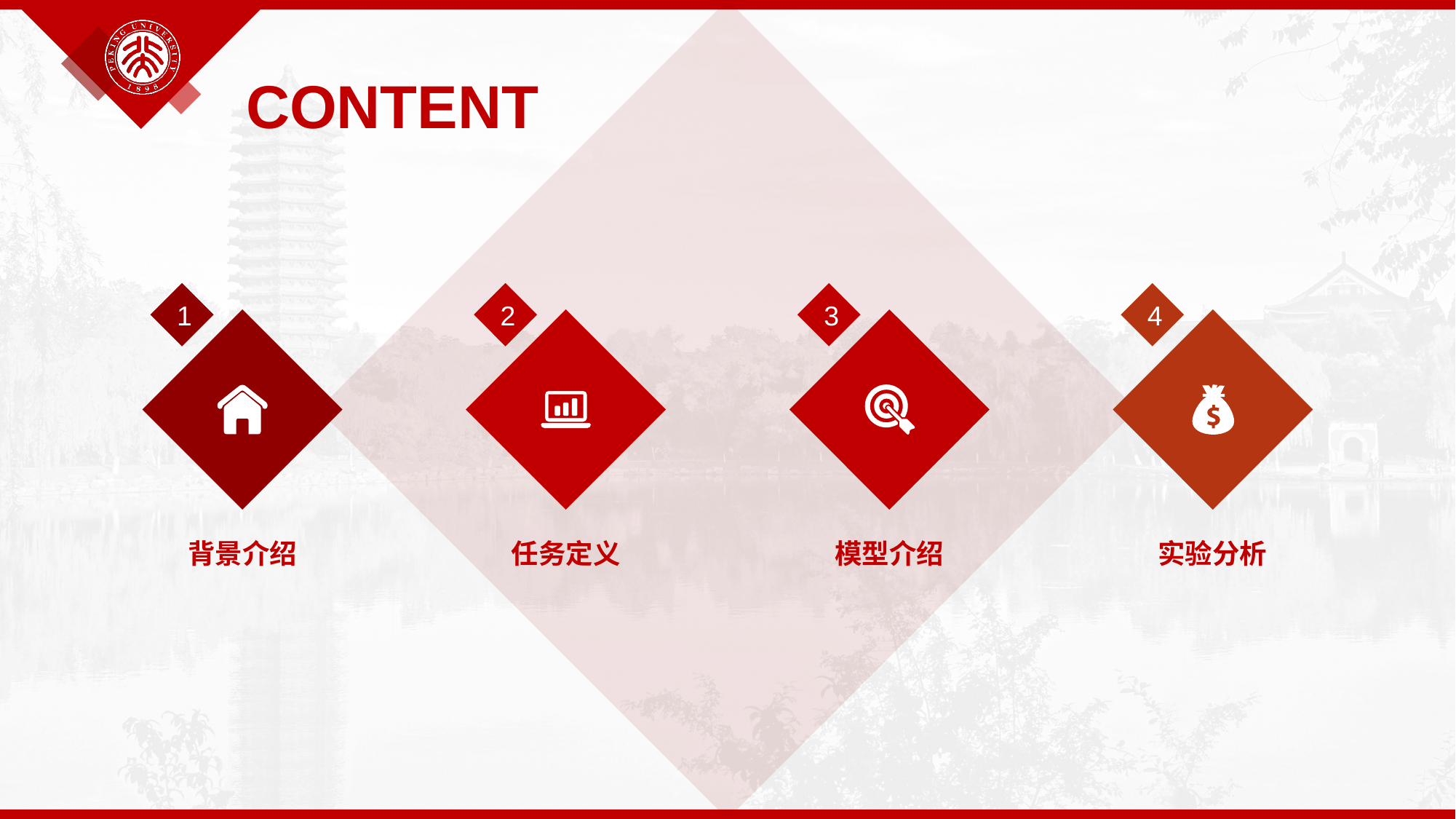

CONTENT
1
2
3
4

背景介绍

任务定义

模型介绍

实验分析